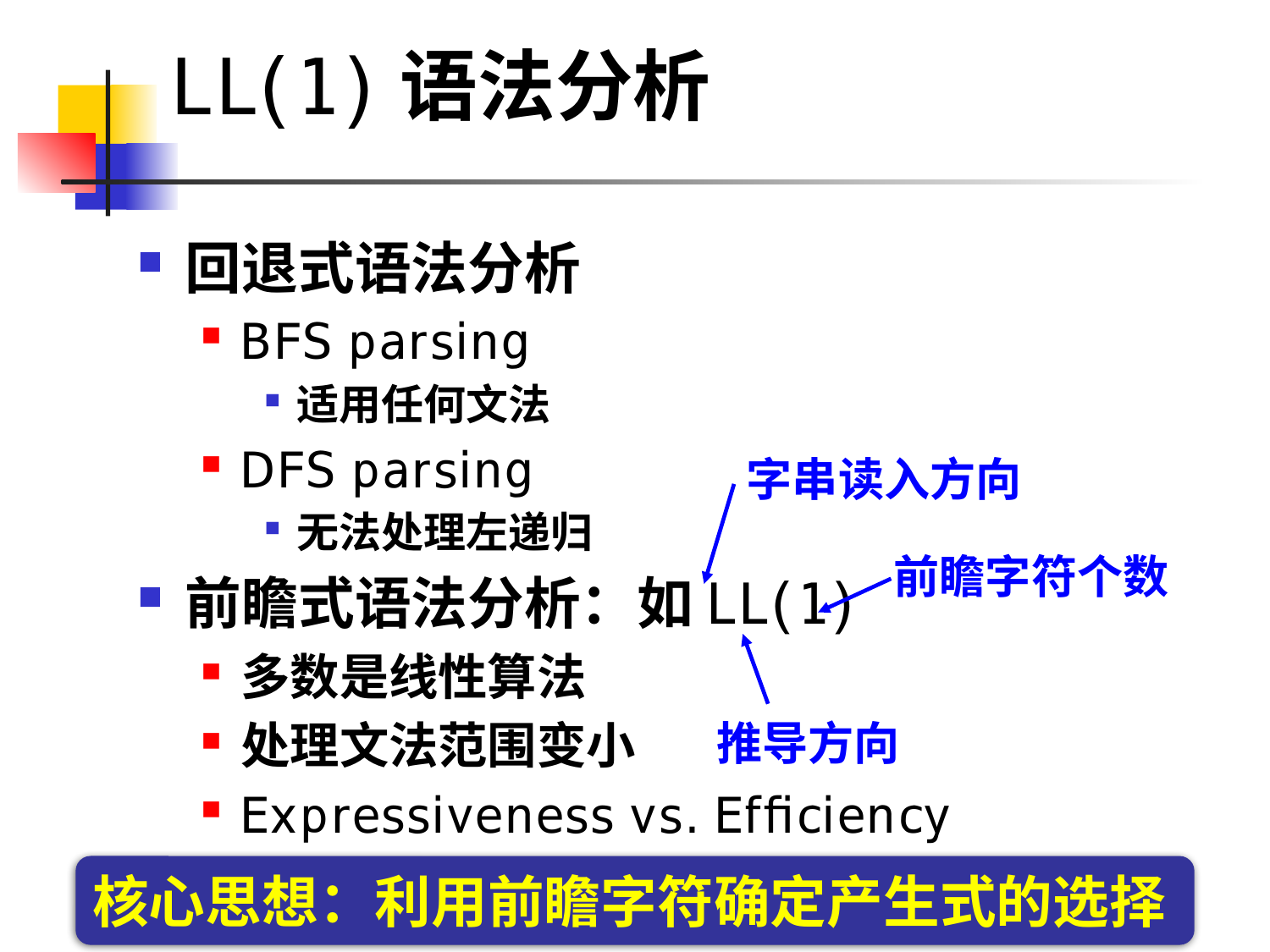

# LL(1)语法分析
回退式语法分析
BFS parsing
适用任何文法
DFS parsing
无法处理左递归
前瞻式语法分析：如LL(1)
多数是线性算法
处理文法范围变小
Expressiveness vs. Efficiency
字串读入方向
前瞻字符个数
推导方向
核心思想：利用前瞻字符确定产生式的选择